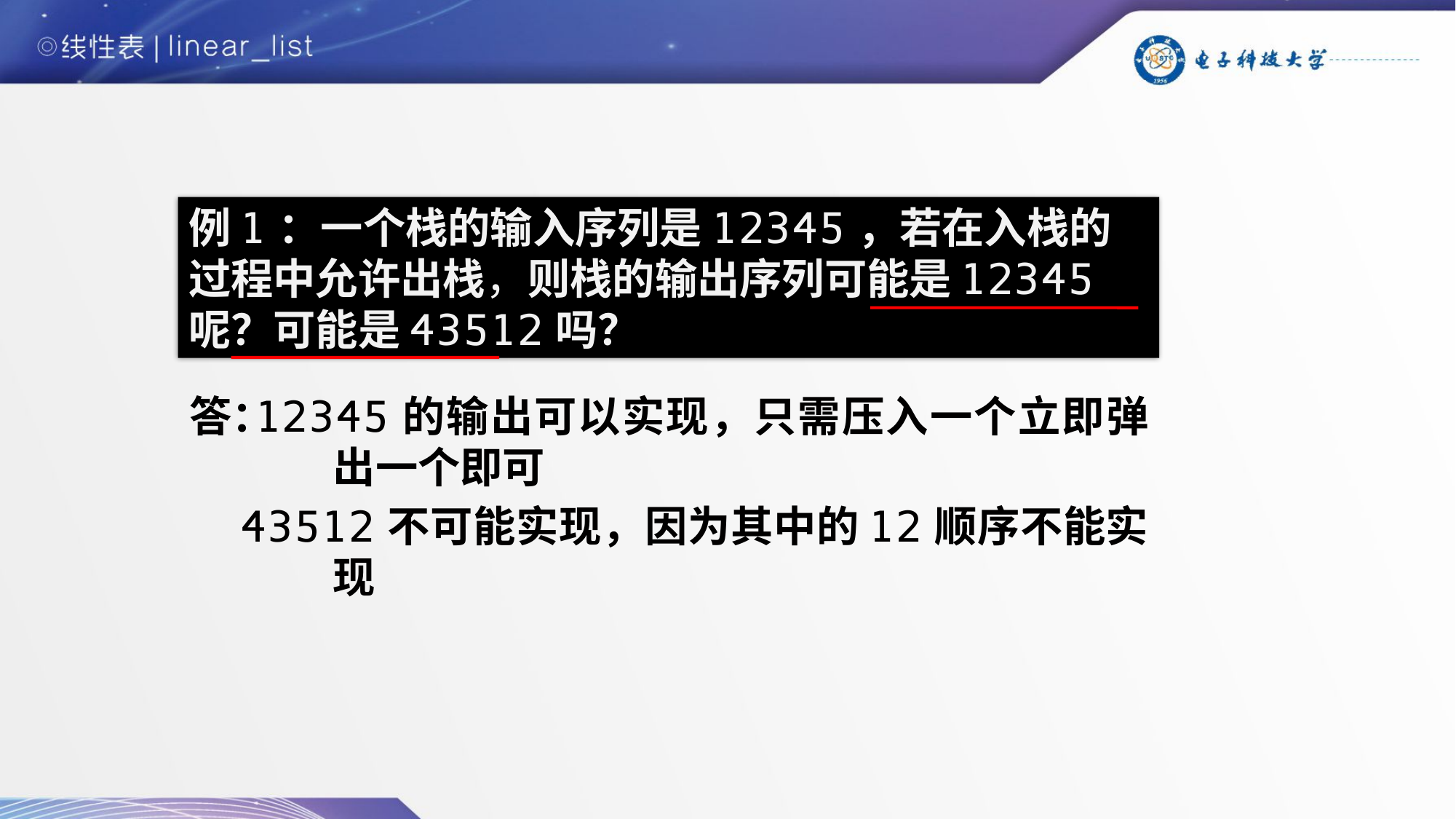

例1：一个栈的输入序列是12345，若在入栈的过程中允许出栈，则栈的输出序列可能是12345呢？可能是43512吗？

答：
 12345的输出可以实现，只需压入一个立即弹出一个即可
43512不可能实现，因为其中的12顺序不能实现